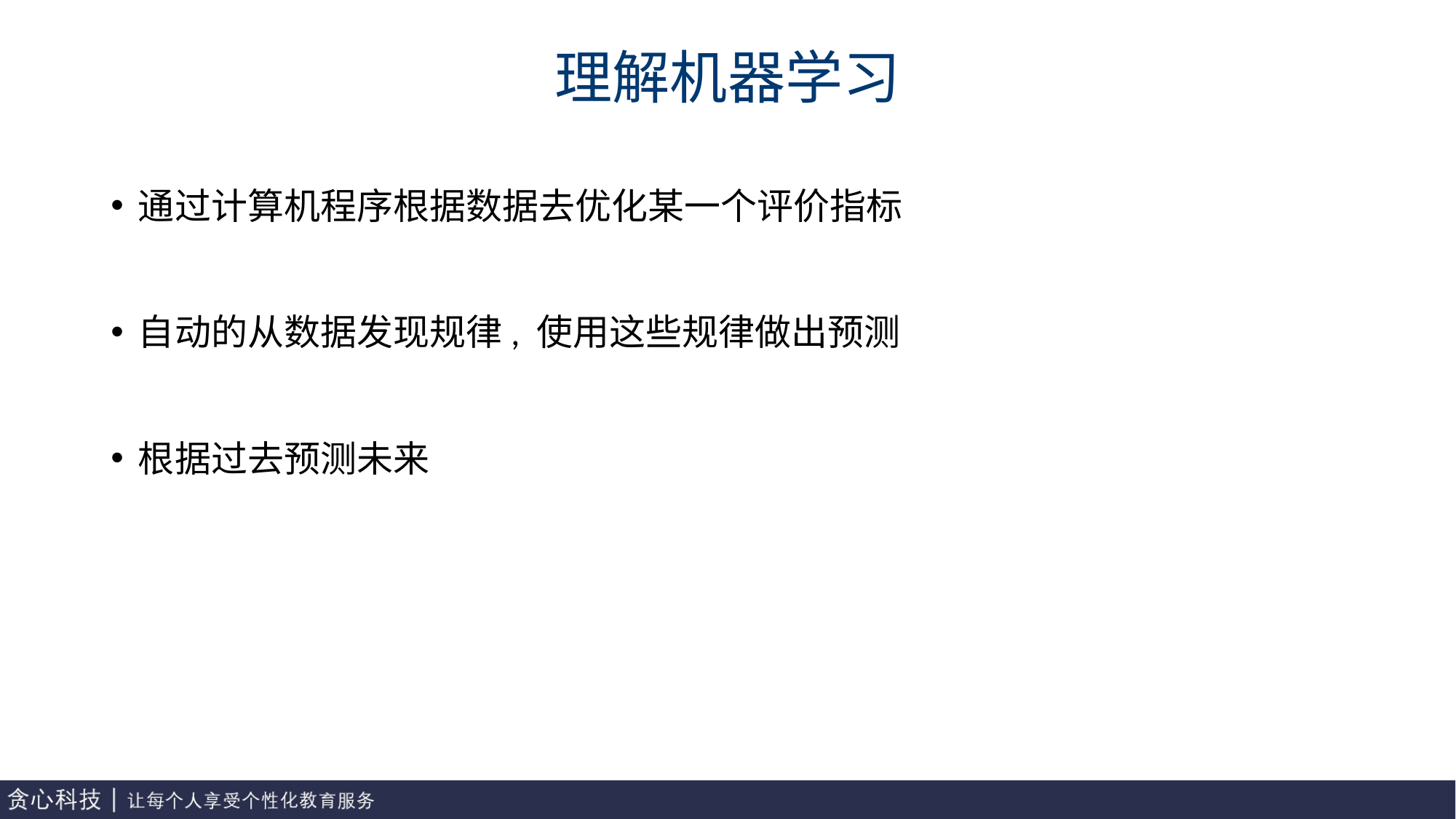

# 理解机器学习
通过计算机程序根据数据去优化某一个评价指标

自动的从数据发现规律, 使用这些规律做出预测

根据过去预测未来